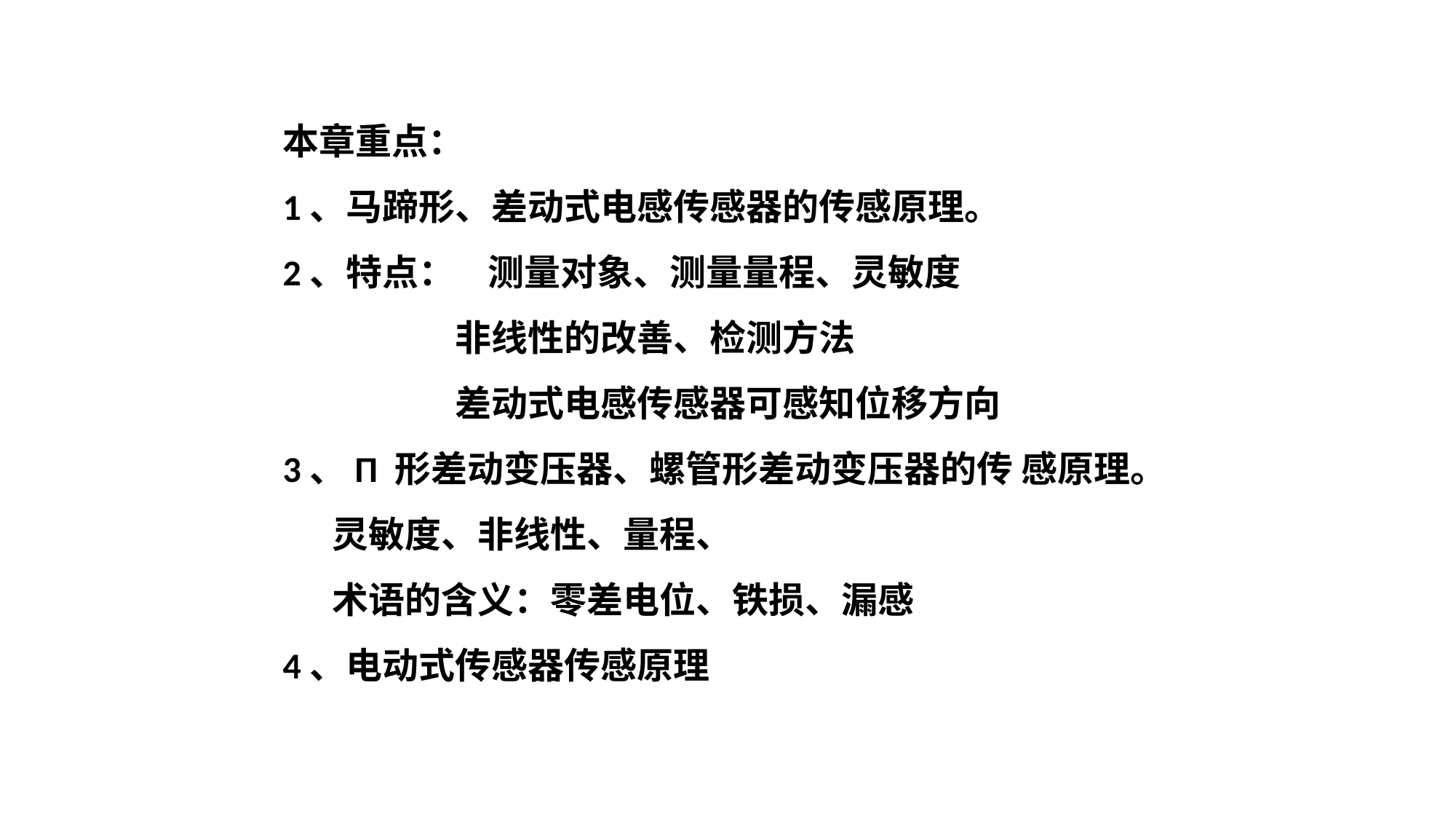

本章重点：
1、马蹄形、差动式电感传感器的传感原理。
2、特点：    测量对象、测量量程、灵敏度
                    非线性的改善、检测方法
                    差动式电感传感器可感知位移方向
3、Π 形差动变压器、螺管形差动变压器的传 感原理。
     灵敏度、非线性、量程、
     术语的含义：零差电位、铁损、漏感
4、电动式传感器传感原理